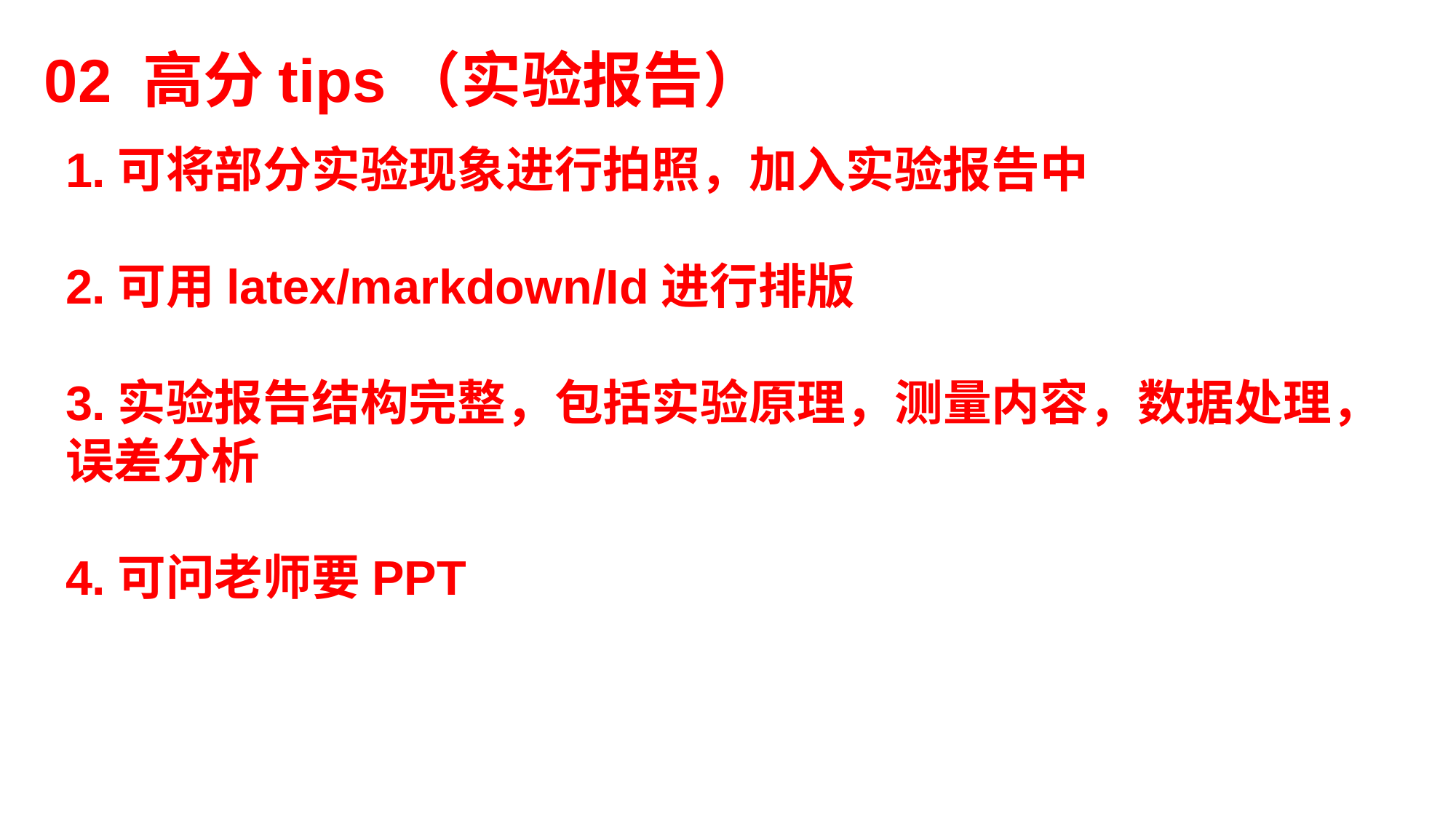

02 高分tips（实验报告）
1.可将部分实验现象进行拍照，加入实验报告中

2.可用latex/markdown/Id进行排版

3.实验报告结构完整，包括实验原理，测量内容，数据处理，误差分析

4.可问老师要PPT